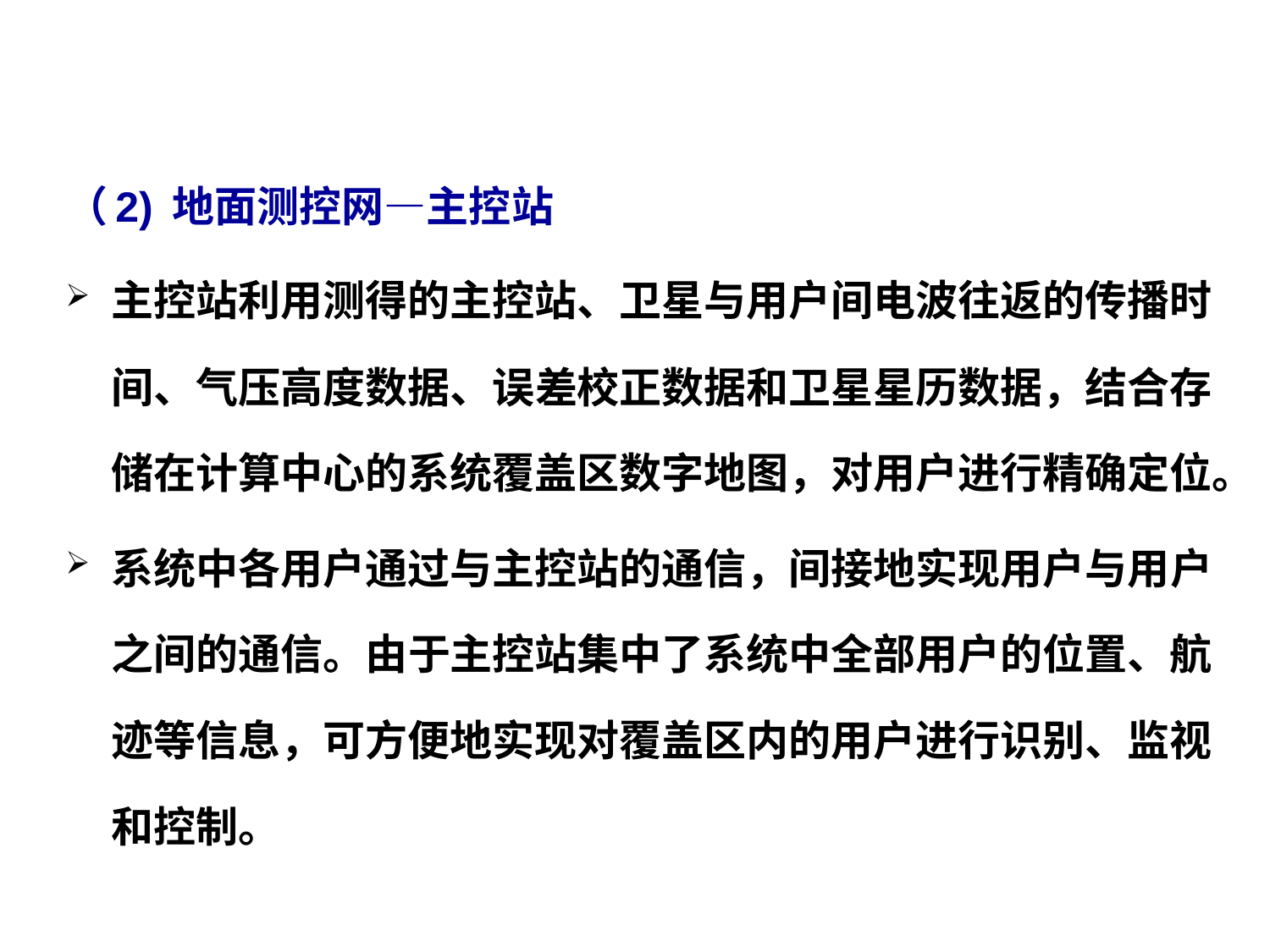

（2) 地面测控网—主控站
主控站利用测得的主控站、卫星与用户间电波往返的传播时间、气压高度数据、误差校正数据和卫星星历数据，结合存储在计算中心的系统覆盖区数字地图，对用户进行精确定位。
系统中各用户通过与主控站的通信，间接地实现用户与用户之间的通信。由于主控站集中了系统中全部用户的位置、航迹等信息，可方便地实现对覆盖区内的用户进行识别、监视和控制。